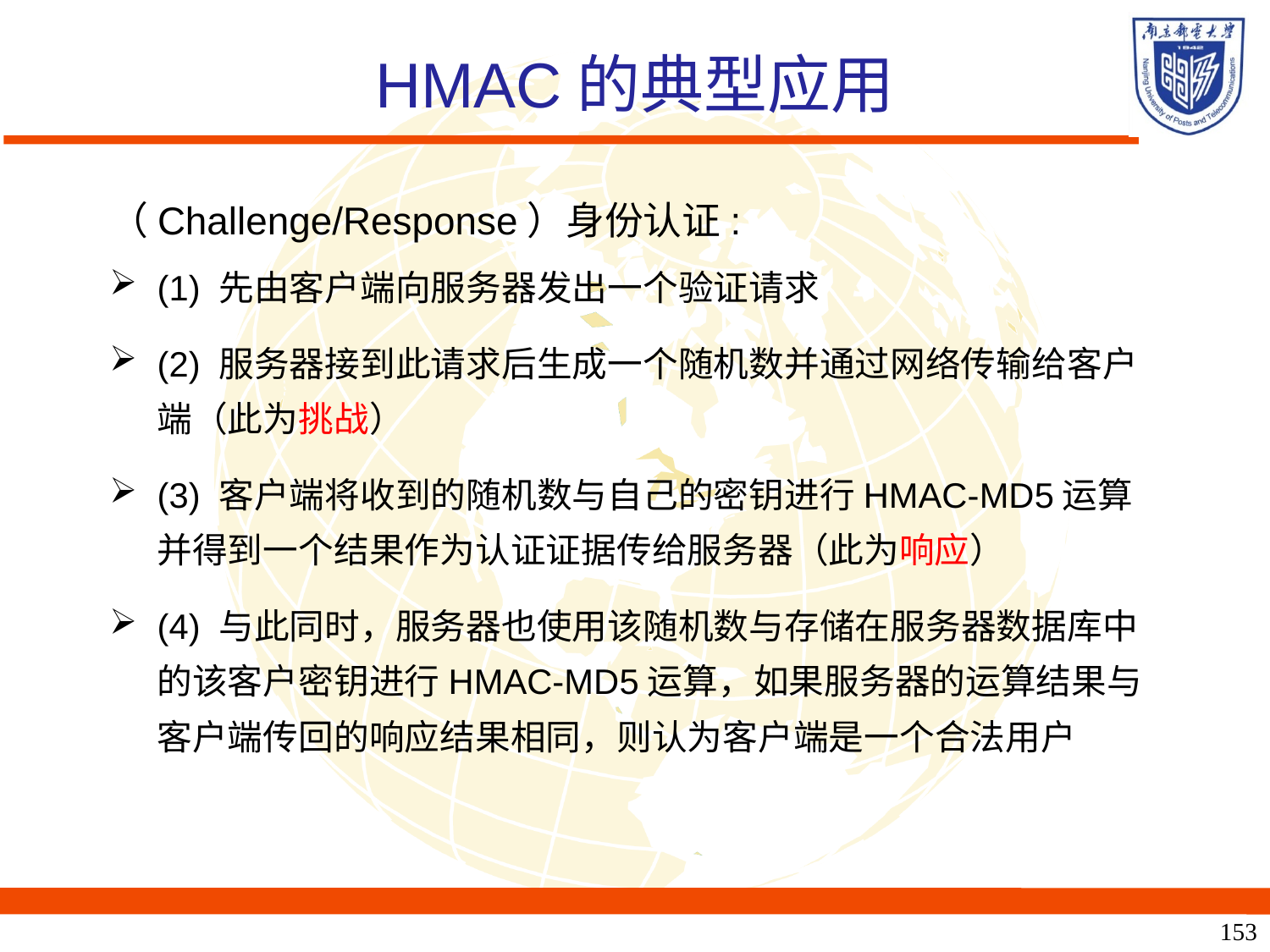

# HMAC的典型应用
（Challenge/Response）身份认证:
(1) 先由客户端向服务器发出一个验证请求
(2) 服务器接到此请求后生成一个随机数并通过网络传输给客户端（此为挑战）
(3) 客户端将收到的随机数与自己的密钥进行HMAC-MD5运算并得到一个结果作为认证证据传给服务器（此为响应）
(4) 与此同时，服务器也使用该随机数与存储在服务器数据库中的该客户密钥进行HMAC-MD5运算，如果服务器的运算结果与客户端传回的响应结果相同，则认为客户端是一个合法用户
153